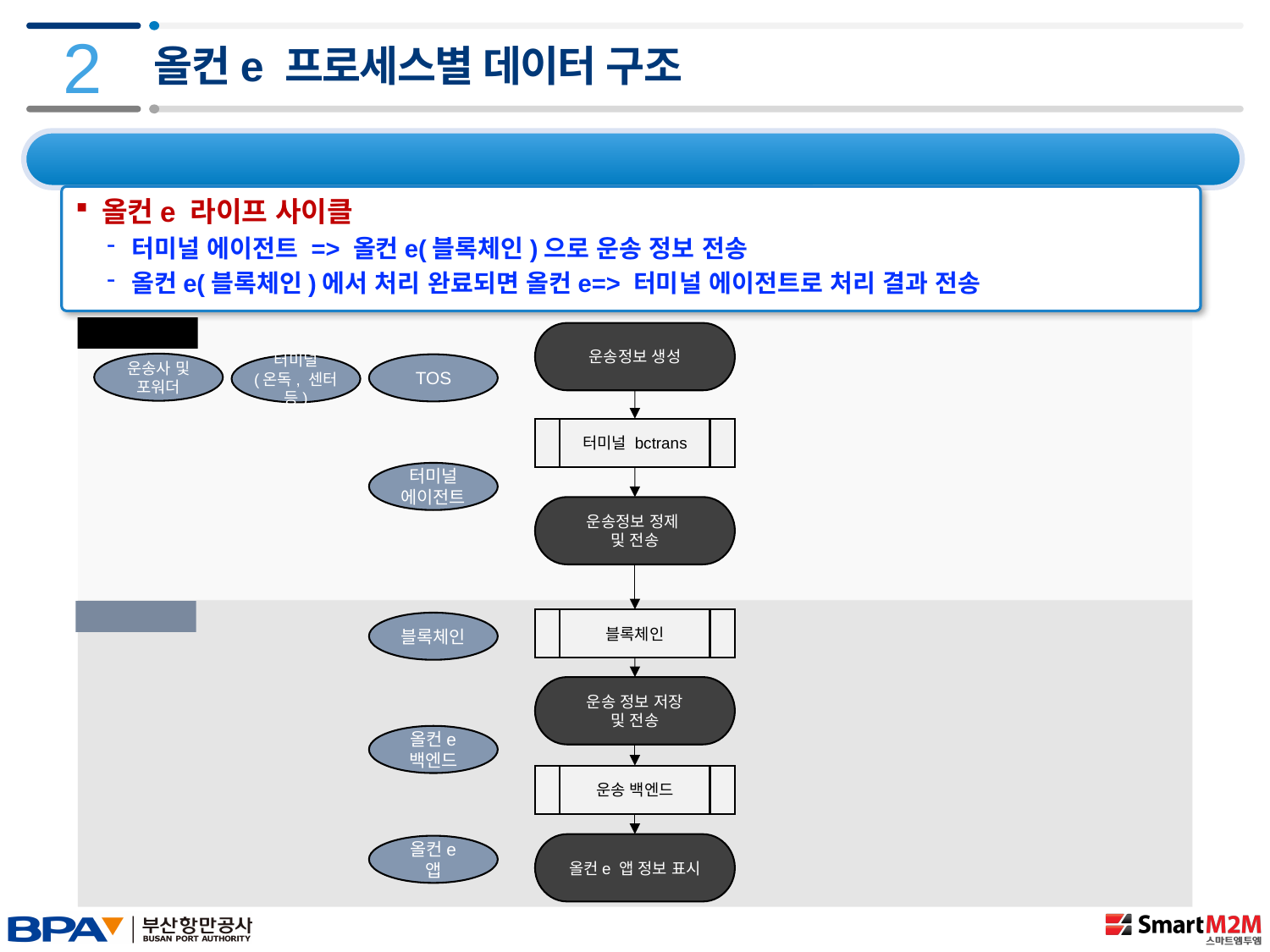

2
올컨e 프로세스별 데이터 구조
2.3 데이터 구조 및 프로세스
올컨e 라이프 사이클
터미널 에이전트 => 올컨e(블록체인)으로 운송 정보 전송
올컨e(블록체인)에서 처리 완료되면 올컨e=> 터미널 에이전트로 처리 결과 전송
| 인터페이스 |
| --- |
| 사전반출입정보검증 결과 |
| 사전반출입정보삭제 결과 |
| 프리게이트진입 결과 |
| 게이트진입 결과 |
| 공컨 검사 결과 |
| 공컨 세척 결과 |
| 작업위치변경결과 |
| 블록진입 결과 |
| 상하차 결과 |
| 공컨 교체 결과 |
| 수동 게이트 진입(복화) |
| 게이트 진출 결과 |
| 냉컨플러그아웃결과 |
| 반출입취소 결과 |
| 프로그램ID | 프로그램 설명 |
| --- | --- |
| API-BPA-BCITT-S-GETCOPINOINFO | COPINO 처리 결과 조회 |
| HITOPS3-WEB-BLK-S-GETITTINFOBYTRKNO | 게이트 에러 정보 조회 |
| HITOPS3-WEB-BLK-S-GETITTINFOBYEIRNO | 게이트 진입 정보 조회 |
| HITOPS3-WEB-BLK-S-GETITTINFOBYEIRNO2 | 게이트 진출 정보 조회 |
| HITOPS3-GTE-CMN-S-GETTRKBLKENTER | 블록진입 정보 조회 |
| API-BPA-BCITT-S-GETCNTRINFO | 컨테이너 정보 조회 |
| API-BPA-INFO-S-GETCNTRPININFO2 | 과거 컨테이너 정보 조회 |
| API-BPA-INFO-S-GETCNTRPININFO3 | 스왑 컨테이너 정보 조회 |
| HITOPS3-WEB-BLK-S-GETITTINFOBYJOBSEQ | 작업 완료 정보 조회 |
터미널 IDC

운송정보 생성
운송사 및 포워더
TOS
터미널
(온독, 센터 등)
터미널 bctrans
터미널 에이전트
운송정보 정제
및 전송

사업단 IDC
블록체인
블록체인
운송 정보 저장
및 전송
올컨e 백엔드
운송 백엔드
올컨e 앱 정보 표시
올컨e 앱